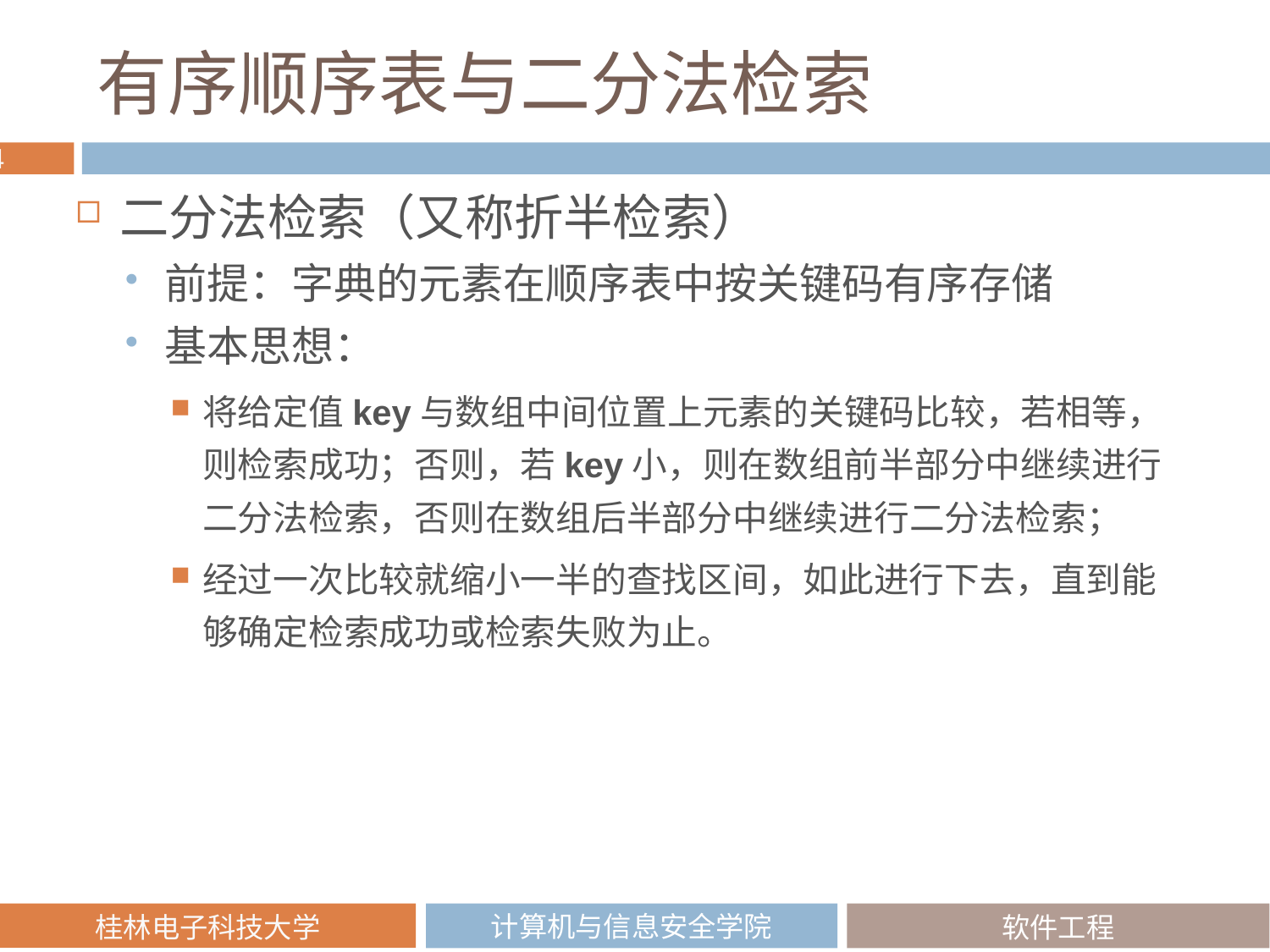

# 有序顺序表与二分法检索
二分法检索（又称折半检索）
前提：字典的元素在顺序表中按关键码有序存储
基本思想：
将给定值key与数组中间位置上元素的关键码比较，若相等，则检索成功；否则，若key小，则在数组前半部分中继续进行二分法检索，否则在数组后半部分中继续进行二分法检索；
经过一次比较就缩小一半的查找区间，如此进行下去，直到能够确定检索成功或检索失败为止。